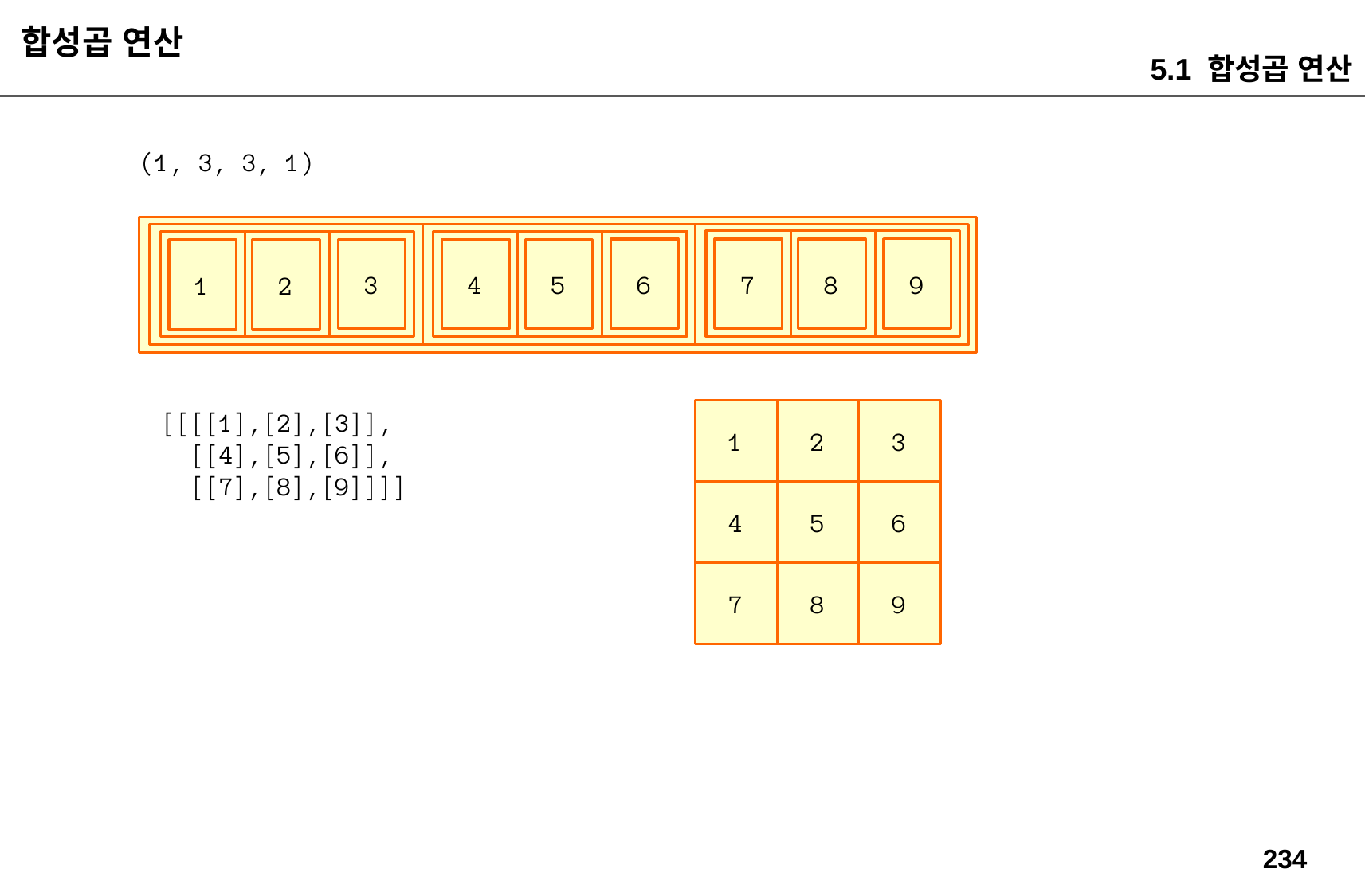

합성곱 연산
5.1 합성곱 연산
(1, 3, 3, 1)

9
7
8
6
4
5
3
1
2
[[[[1],[2],[3]],
  [[4],[5],[6]],
  [[7],[8],[9]]]]
1
2
3
4
5
6
7
8
9